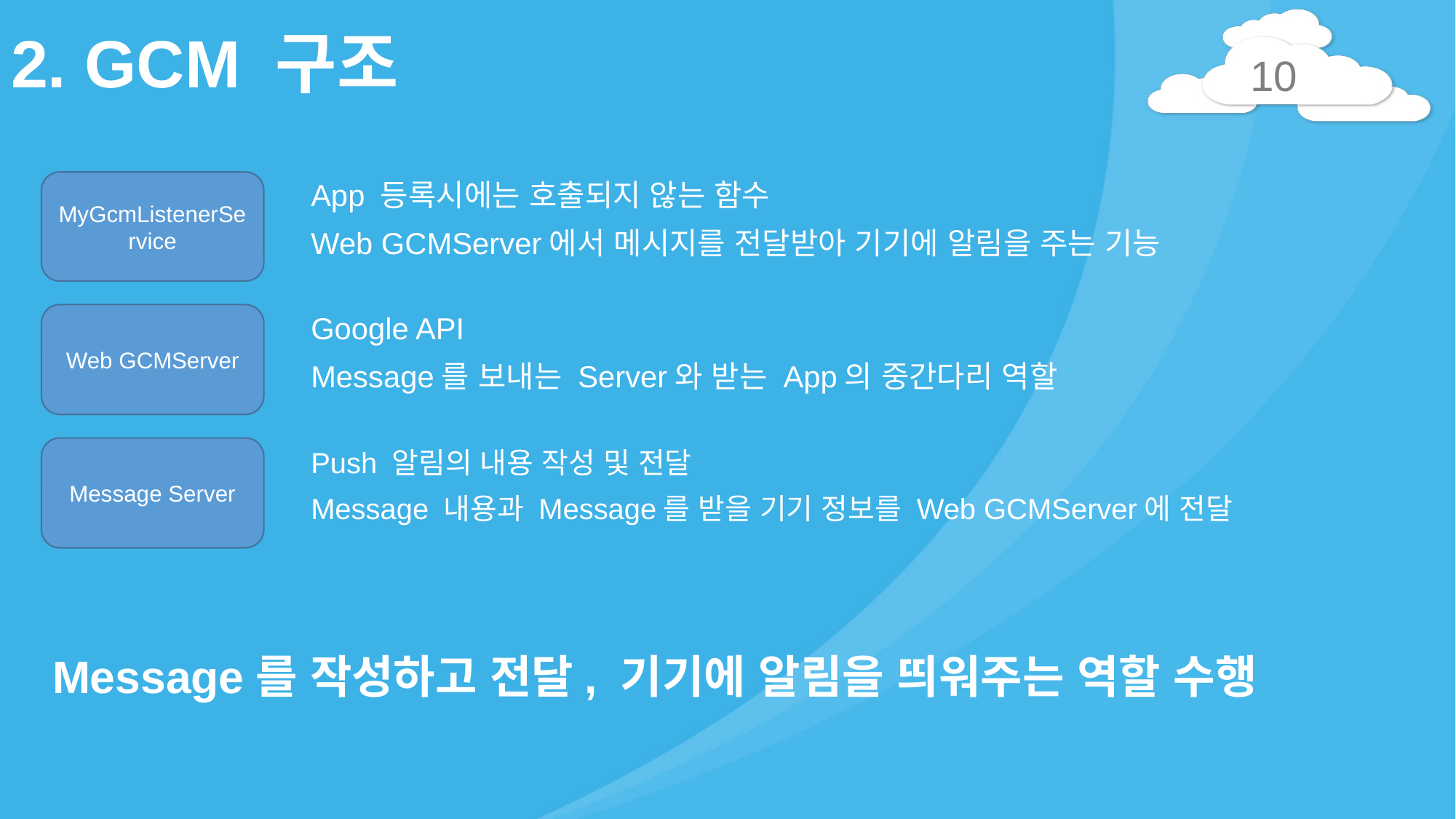

# 2. GCM 구조
10
App 등록시에는 호출되지 않는 함수
Web GCMServer에서 메시지를 전달받아 기기에 알림을 주는 기능
MyGcmListenerService
Google API
Message를 보내는 Server와 받는 App의 중간다리 역할
Web GCMServer
Message Server
Push 알림의 내용 작성 및 전달
Message 내용과 Message를 받을 기기 정보를 Web GCMServer에 전달
Message를 작성하고 전달, 기기에 알림을 띄워주는 역할 수행